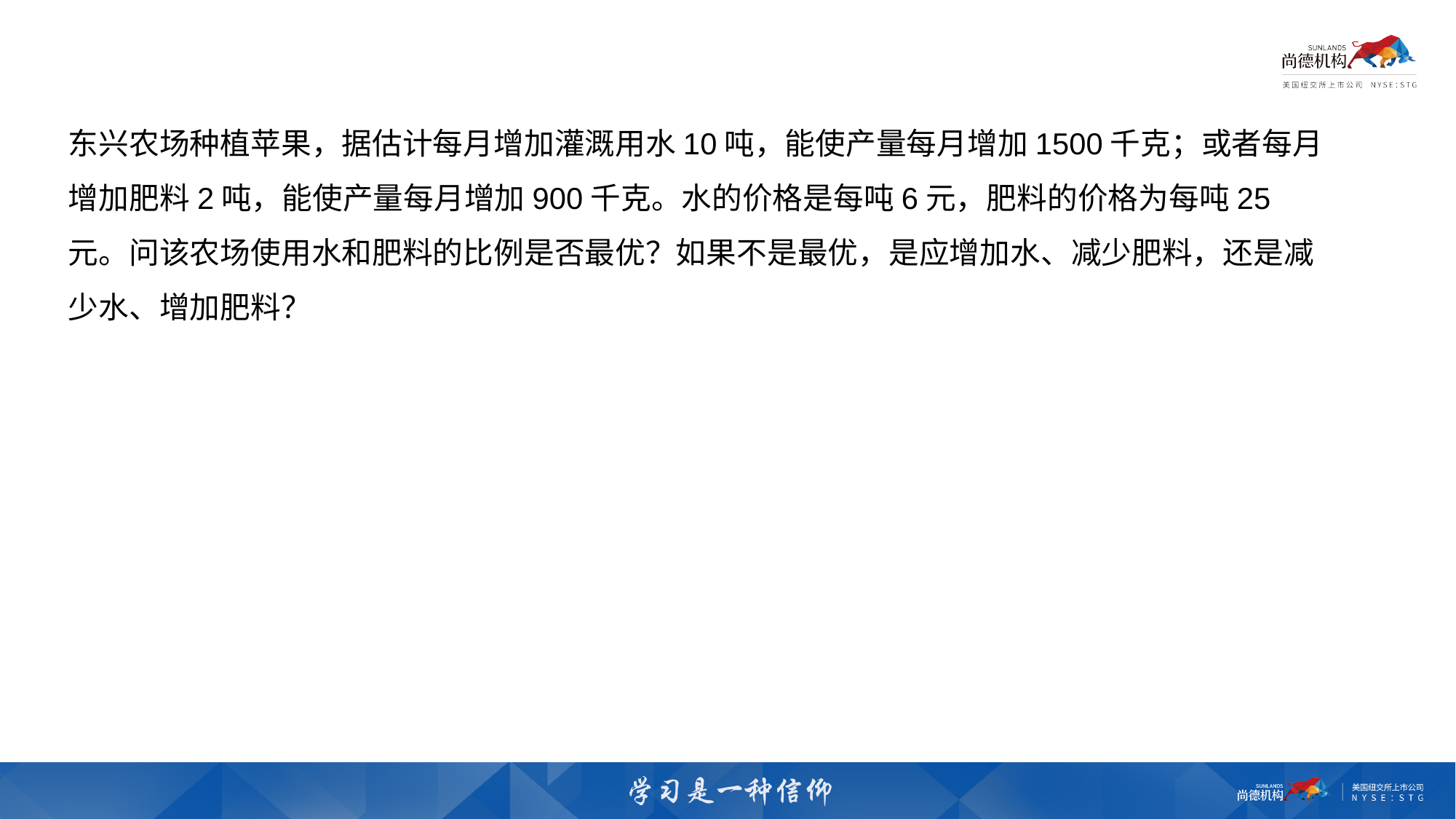

东兴农场种植苹果，据估计每月增加灌溉用水10吨，能使产量每月增加1500千克；或者每月增加肥料2吨，能使产量每月增加900千克。水的价格是每吨6元，肥料的价格为每吨25元。问该农场使用水和肥料的比例是否最优？如果不是最优，是应增加水、减少肥料，还是减少水、增加肥料？
MP水=1500/10=150
P水=6
MP水/P水=150/6=25
MP肥料=900/2=450
P肥料=25
MP肥料=/P肥料=18
25＞18，不是最优，增加水，减少肥料。